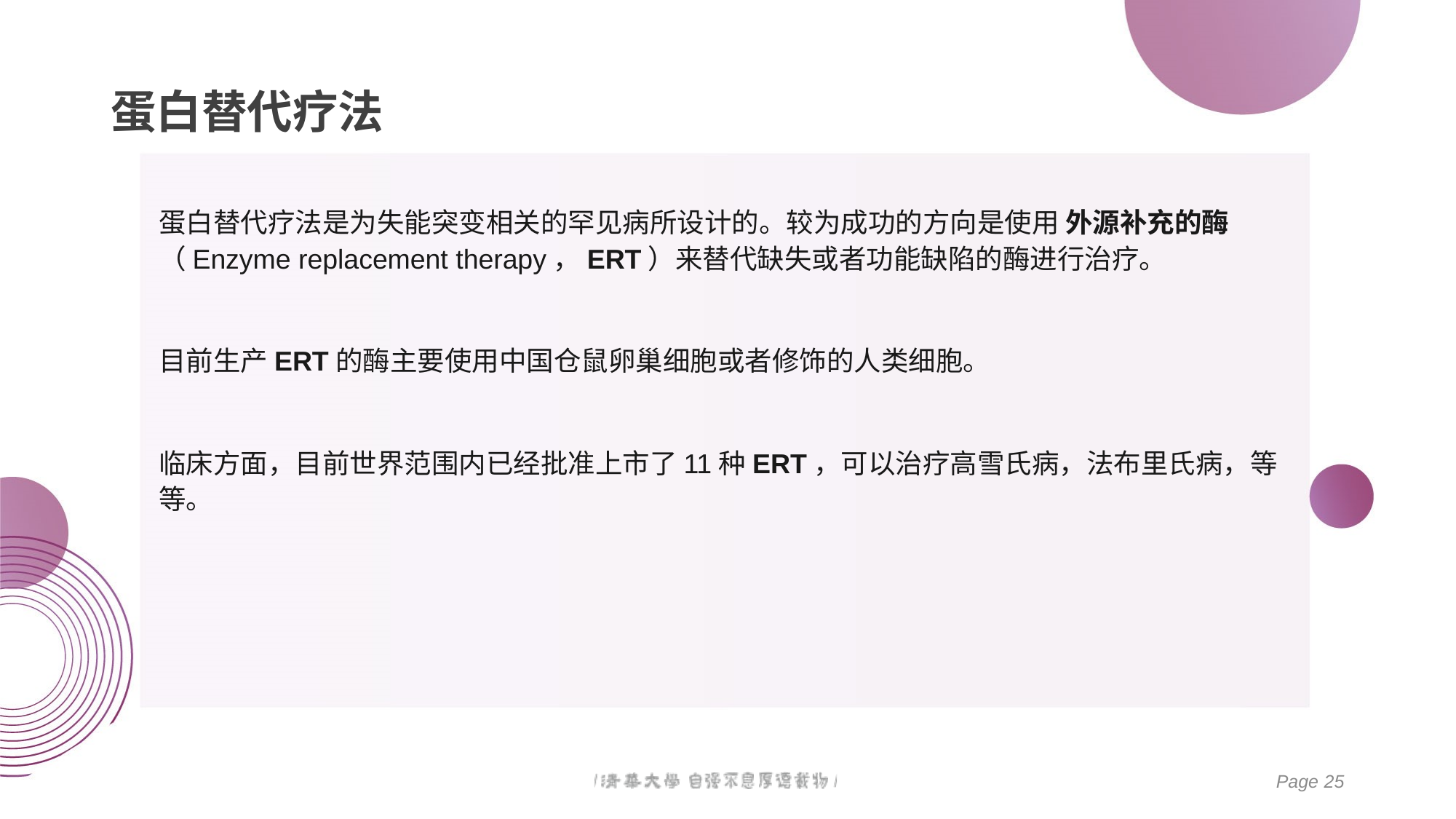

# 蛋白替代疗法

蛋白替代疗法是为失能突变相关的罕见病所设计的。较为成功的方向是使用 外源补充的酶（Enzyme replacement therapy，ERT）来替代缺失或者功能缺陷的酶进行治疗。

目前生产ERT的酶主要使用中国仓鼠卵巢细胞或者修饰的人类细胞。

临床方面，目前世界范围内已经批准上市了11种ERT，可以治疗高雪氏病，法布里氏病，等等。
Page 25